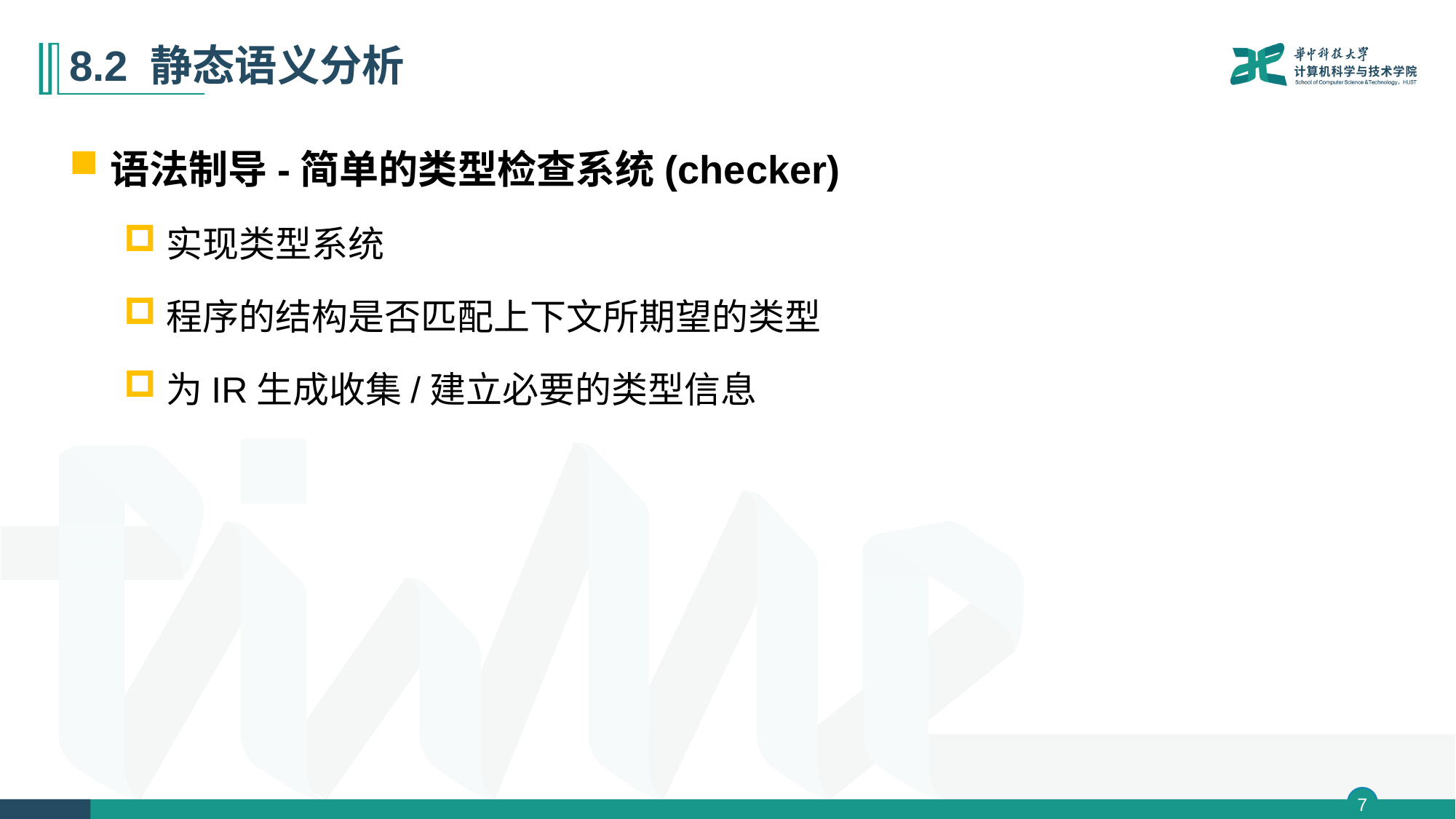

# 8.2 静态语义分析
语法制导-简单的类型检查系统(checker)
实现类型系统
程序的结构是否匹配上下文所期望的类型
为IR生成收集/建立必要的类型信息